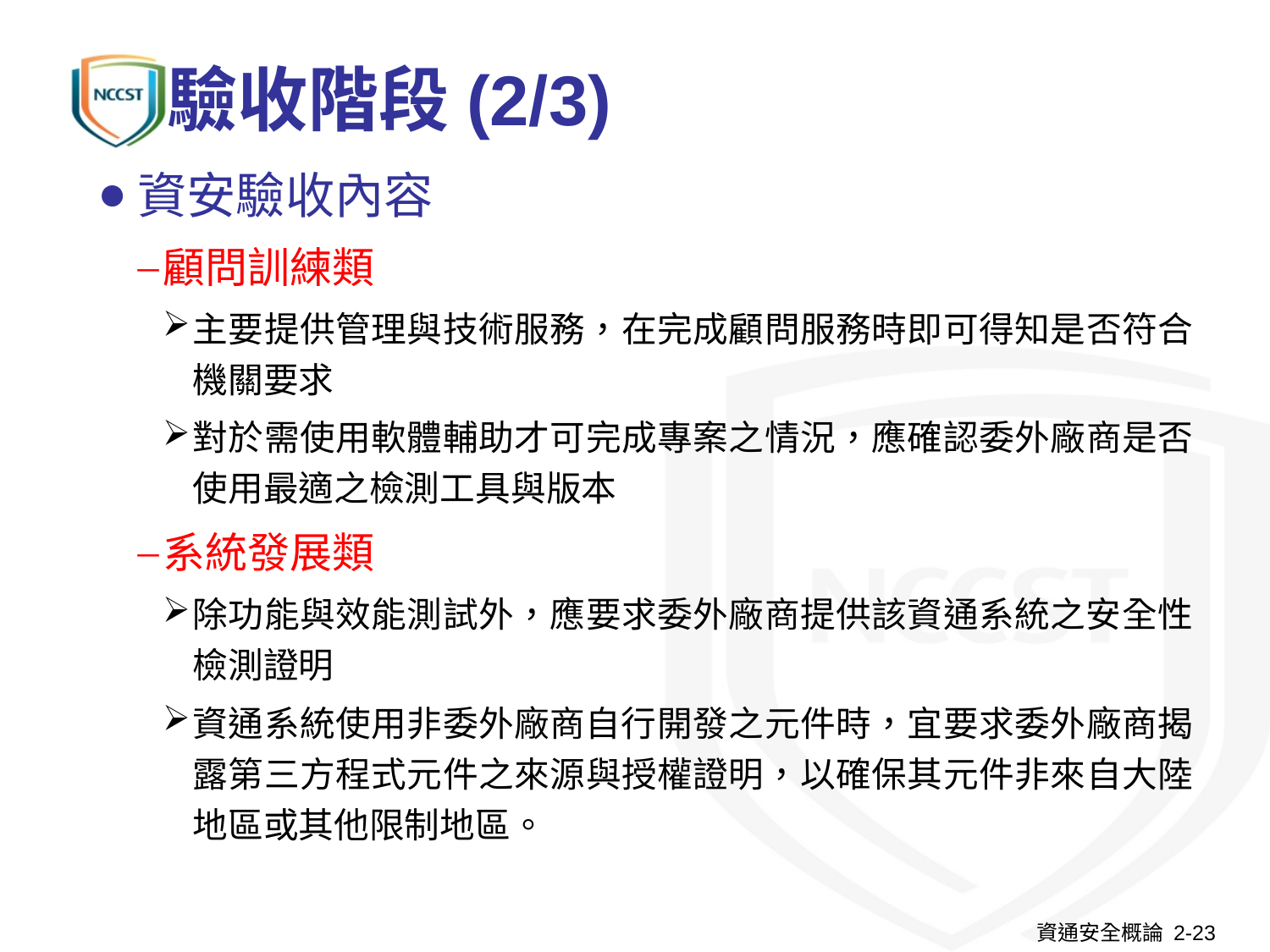

# 驗收階段(2/3)
資安驗收內容
顧問訓練類
主要提供管理與技術服務，在完成顧問服務時即可得知是否符合機關要求
對於需使用軟體輔助才可完成專案之情況，應確認委外廠商是否使用最適之檢測工具與版本
系統發展類
除功能與效能測試外，應要求委外廠商提供該資通系統之安全性檢測證明
資通系統使用非委外廠商自行開發之元件時，宜要求委外廠商揭露第三方程式元件之來源與授權證明，以確保其元件非來自大陸地區或其他限制地區。